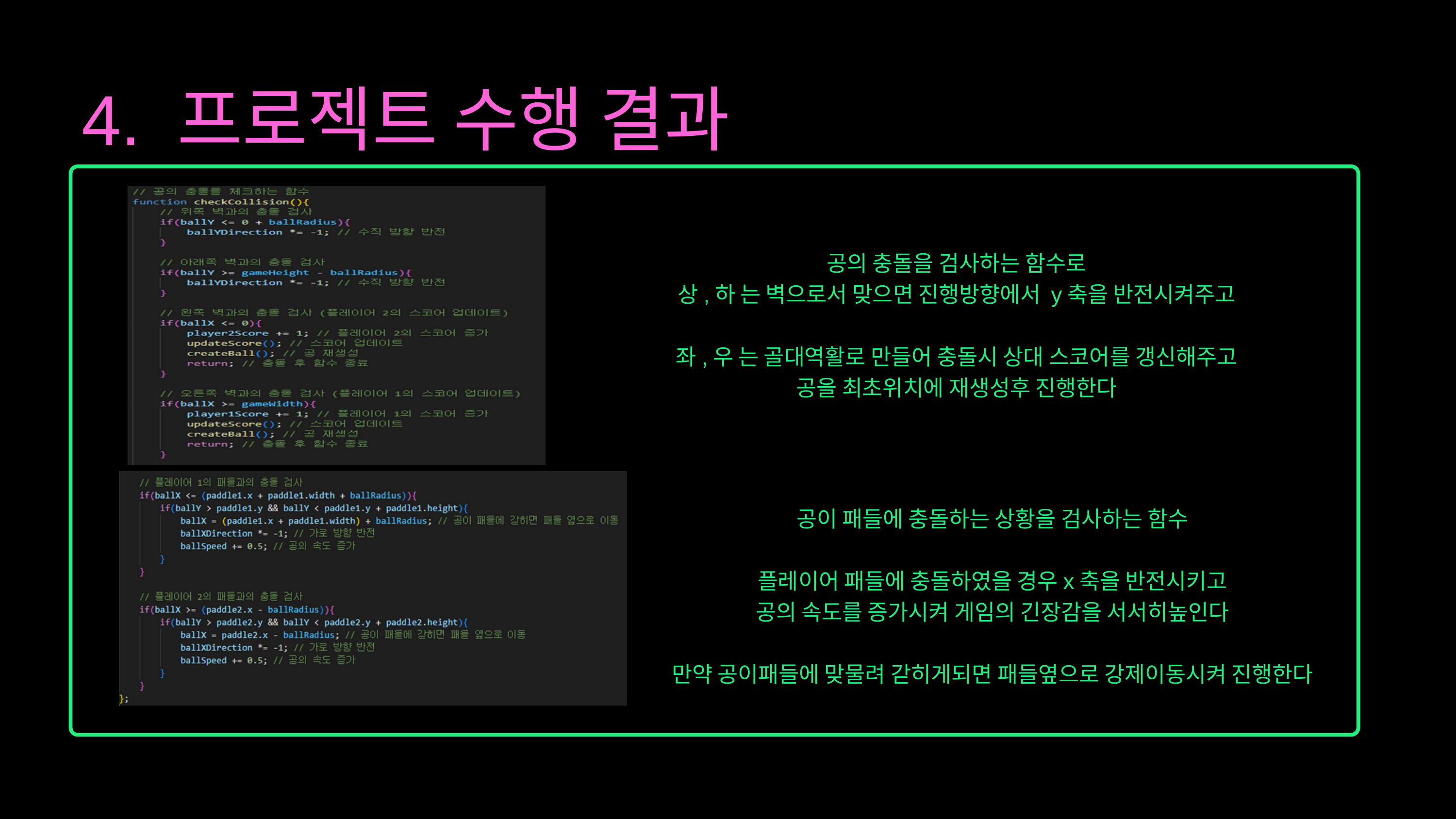

4. 프로젝트 수행 결과

공의 충돌을 검사하는 함수로
상,하 는 벽으로서 맞으면 진행방향에서 y축을 반전시켜주고

좌,우 는 골대역활로 만들어 충돌시 상대 스코어를 갱신해주고
공을 최초위치에 재생성후 진행한다

공이 패들에 충돌하는 상황을 검사하는 함수

플레이어 패들에 충돌하였을 경우x축을 반전시키고
공의 속도를 증가시켜 게임의 긴장감을 서서히높인다

만약 공이패들에 맞물려 갇히게되면 패들옆으로 강제이동시켜 진행한다